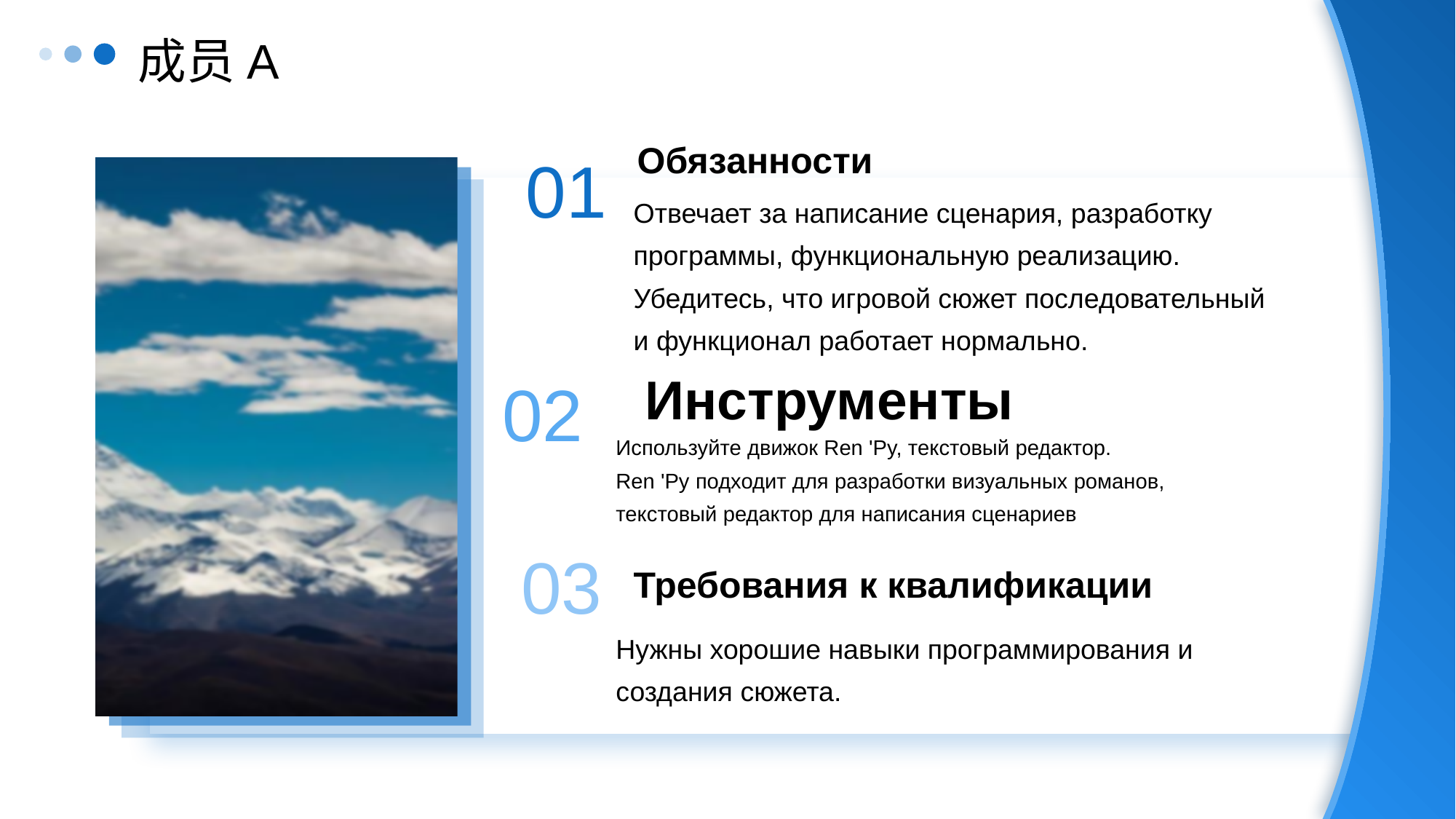

成员A

Обязанности
01

Отвечает за написание сценария, разработку программы, функциональную реализацию.
Убедитесь, что игровой сюжет последовательный и функционал работает нормально.
02
Инструменты
Используйте движок Ren 'Py, текстовый редактор.
Ren 'Py подходит для разработки визуальных романов, текстовый редактор для написания сценариев
03
Требования к квалификации
Нужны хорошие навыки программирования и создания сюжета.